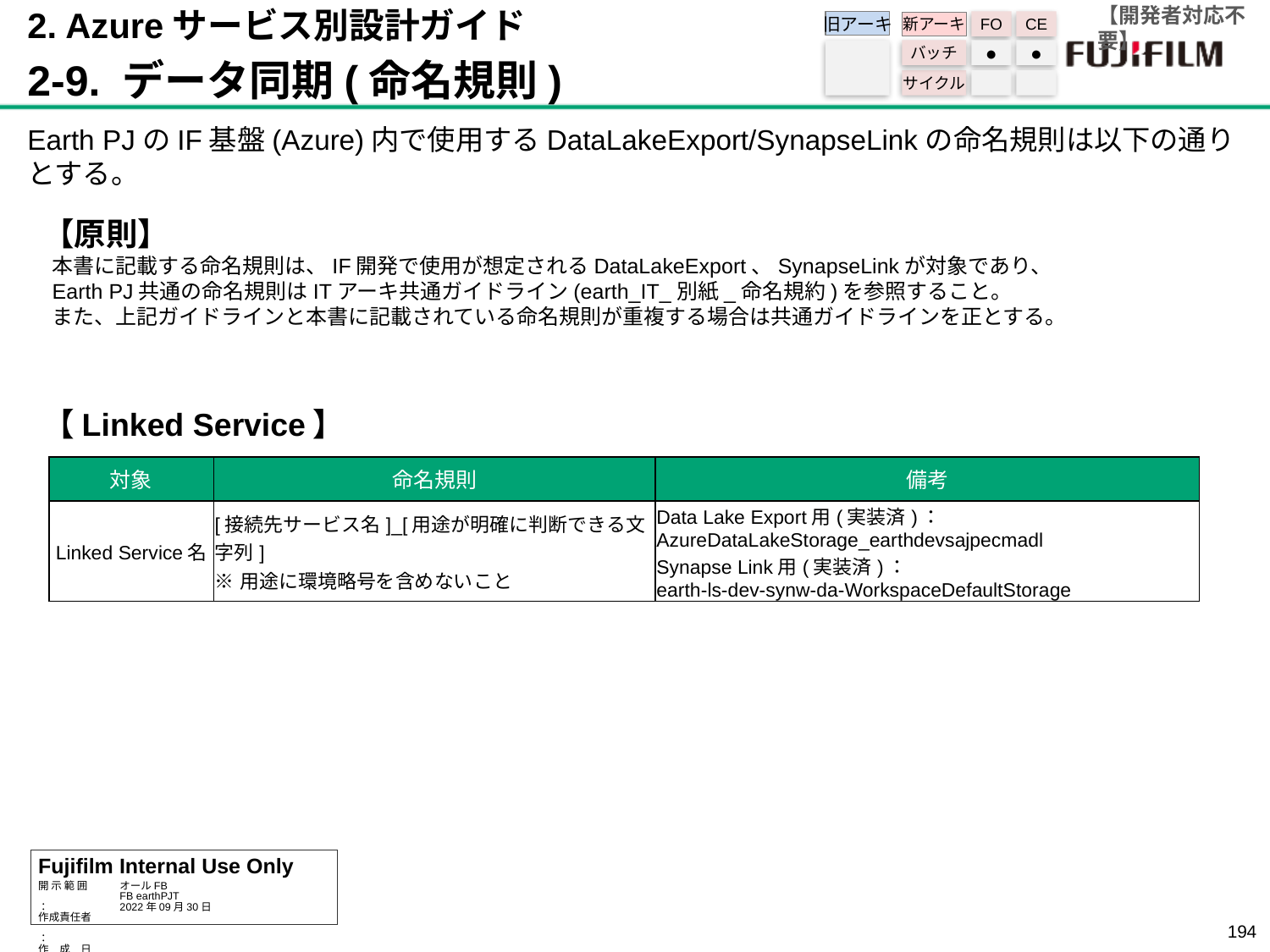

【開発者対応不要】
2. Azureサービス別設計ガイド
2-9. データ同期(命名規則)
旧アーキ
FO
CE
新アーキ
バッチ
●
●
サイクル

Earth PJのIF基盤(Azure)内で使用するDataLakeExport/SynapseLinkの命名規則は以下の通りとする。

【原則】
 本書に記載する命名規則は、IF開発で使用が想定されるDataLakeExport、SynapseLinkが対象であり、
 Earth PJ共通の命名規則はITアーキ共通ガイドライン(earth_IT_別紙_命名規約)を参照すること。
 また、上記ガイドラインと本書に記載されている命名規則が重複する場合は共通ガイドラインを正とする。

【Linked Service】

| 対象 | 命名規則 | 備考 |
| --- | --- | --- |
| Linked Service名 | [接続先サービス名]\_[用途が明確に判断できる文字列] ※用途に環境略号を含めないこと | Data Lake Export用(実装済)： AzureDataLakeStorage\_earthdevsajpecmadl Synapse Link用(実装済)： earth-ls-dev-synw-da-WorkspaceDefaultStorage |
194